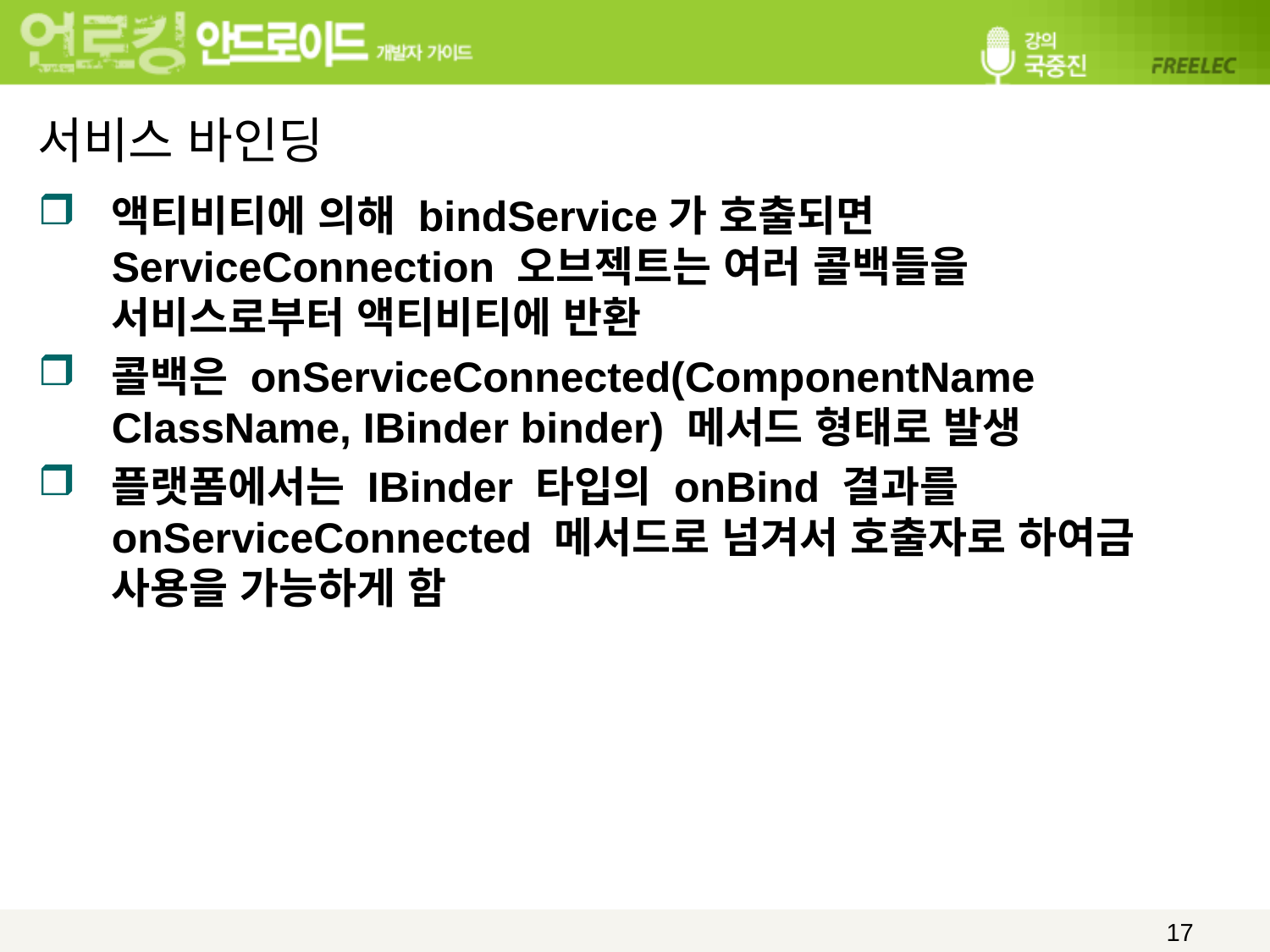

# 서비스 바인딩
액티비티에 의해 bindService가 호출되면 ServiceConnection 오브젝트는 여러 콜백들을 서비스로부터 액티비티에 반환
콜백은 onServiceConnected(ComponentName ClassName, IBinder binder) 메서드 형태로 발생
플랫폼에서는 IBinder 타입의 onBind 결과를 onServiceConnected 메서드로 넘겨서 호출자로 하여금 사용을 가능하게 함
17